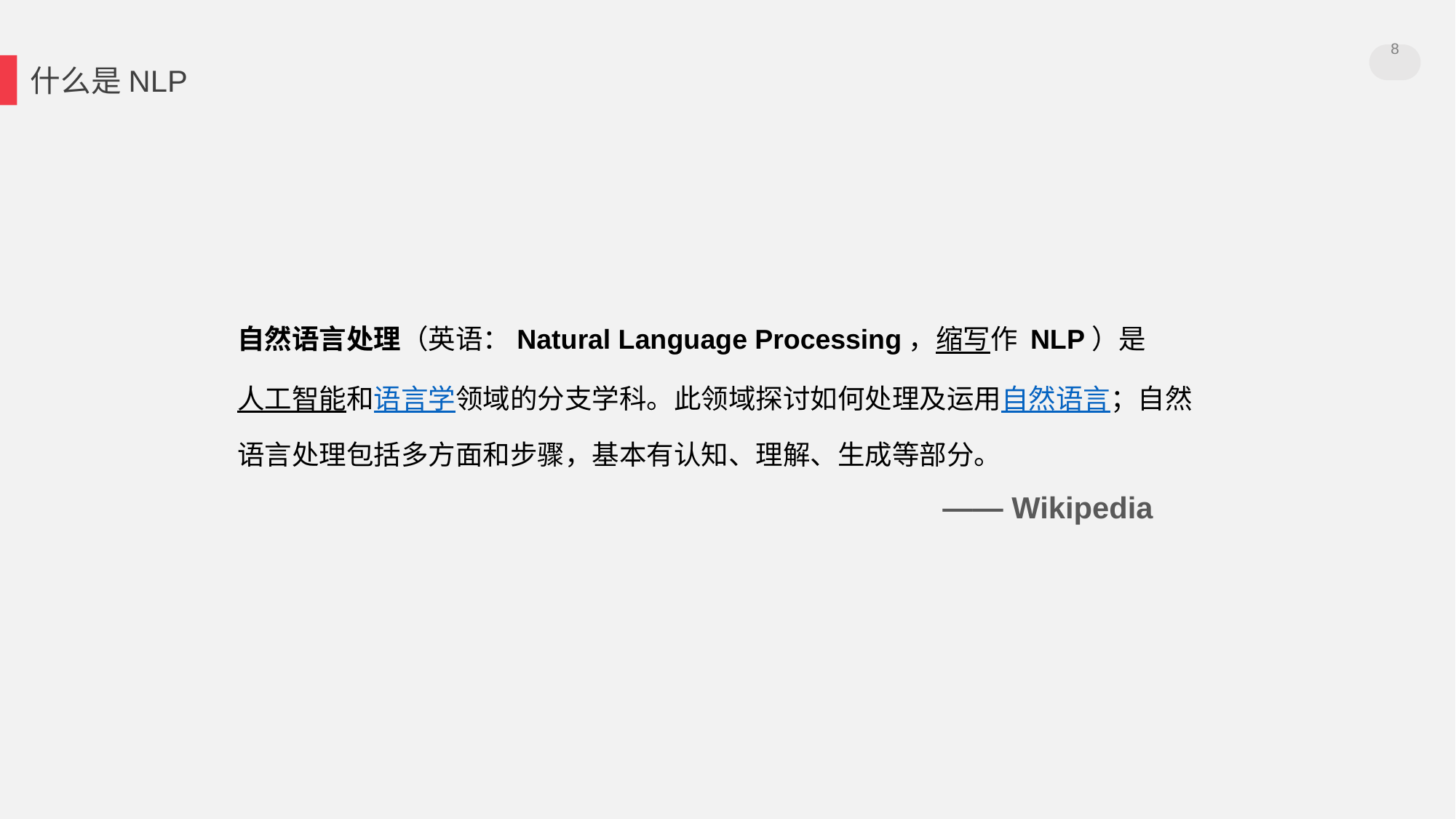

8
什么是NLP
自然语言处理（英语：Natural Language Processing，缩写作 NLP）是人工智能和语言学领域的分支学科。此领域探讨如何处理及运用自然语言；自然语言处理包括多方面和步骤，基本有认知、理解、生成等部分。
			      —— Wikipedia